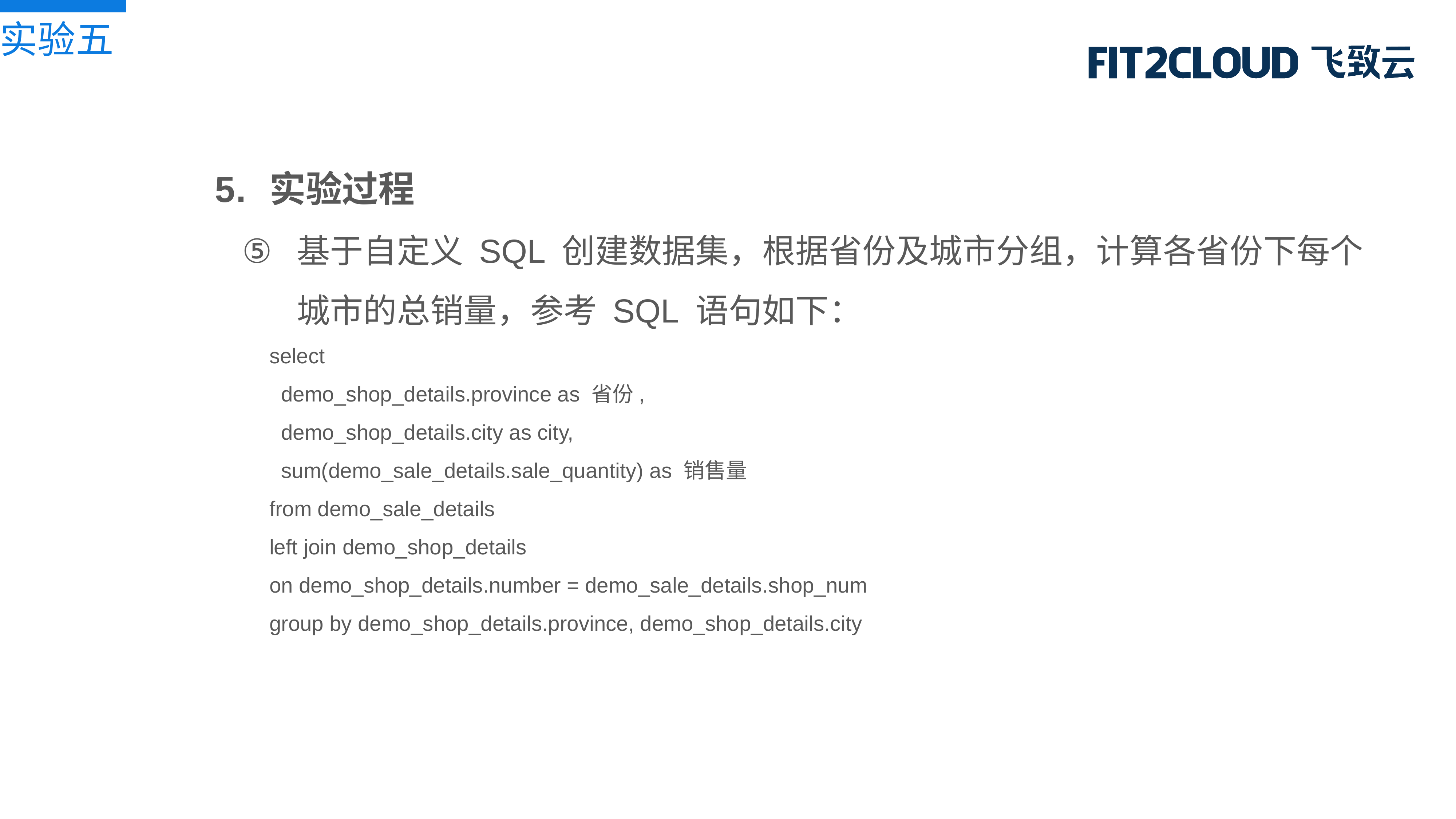

实验五
实验过程
基于自定义 SQL 创建数据集，根据省份及城市分组，计算各省份下每个城市的总销量，参考 SQL 语句如下：
select
  demo_shop_details.province as 省份,
  demo_shop_details.city as city,
  sum(demo_sale_details.sale_quantity) as 销售量
from demo_sale_details
left join demo_shop_details
on demo_shop_details.number = demo_sale_details.shop_num
group by demo_shop_details.province, demo_shop_details.city